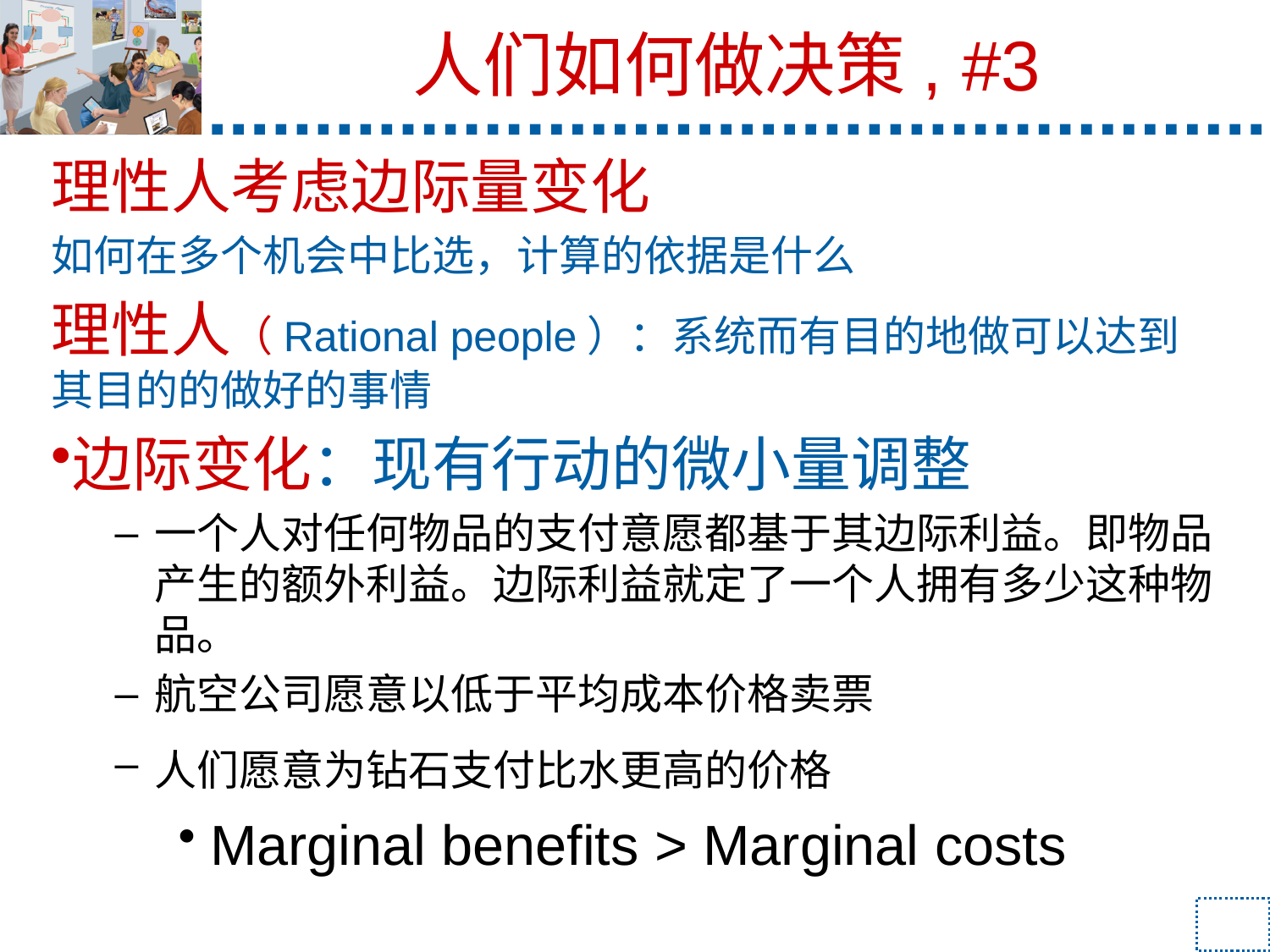

# 人们如何做决策, #3
理性人考虑边际量变化
如何在多个机会中比选，计算的依据是什么
理性人（Rational people）：系统而有目的地做可以达到其目的的做好的事情
边际变化：现有行动的微小量调整
一个人对任何物品的支付意愿都基于其边际利益。即物品产生的额外利益。边际利益就定了一个人拥有多少这种物品。
航空公司愿意以低于平均成本价格卖票
人们愿意为钻石支付比水更高的价格
Marginal benefits > Marginal costs
32